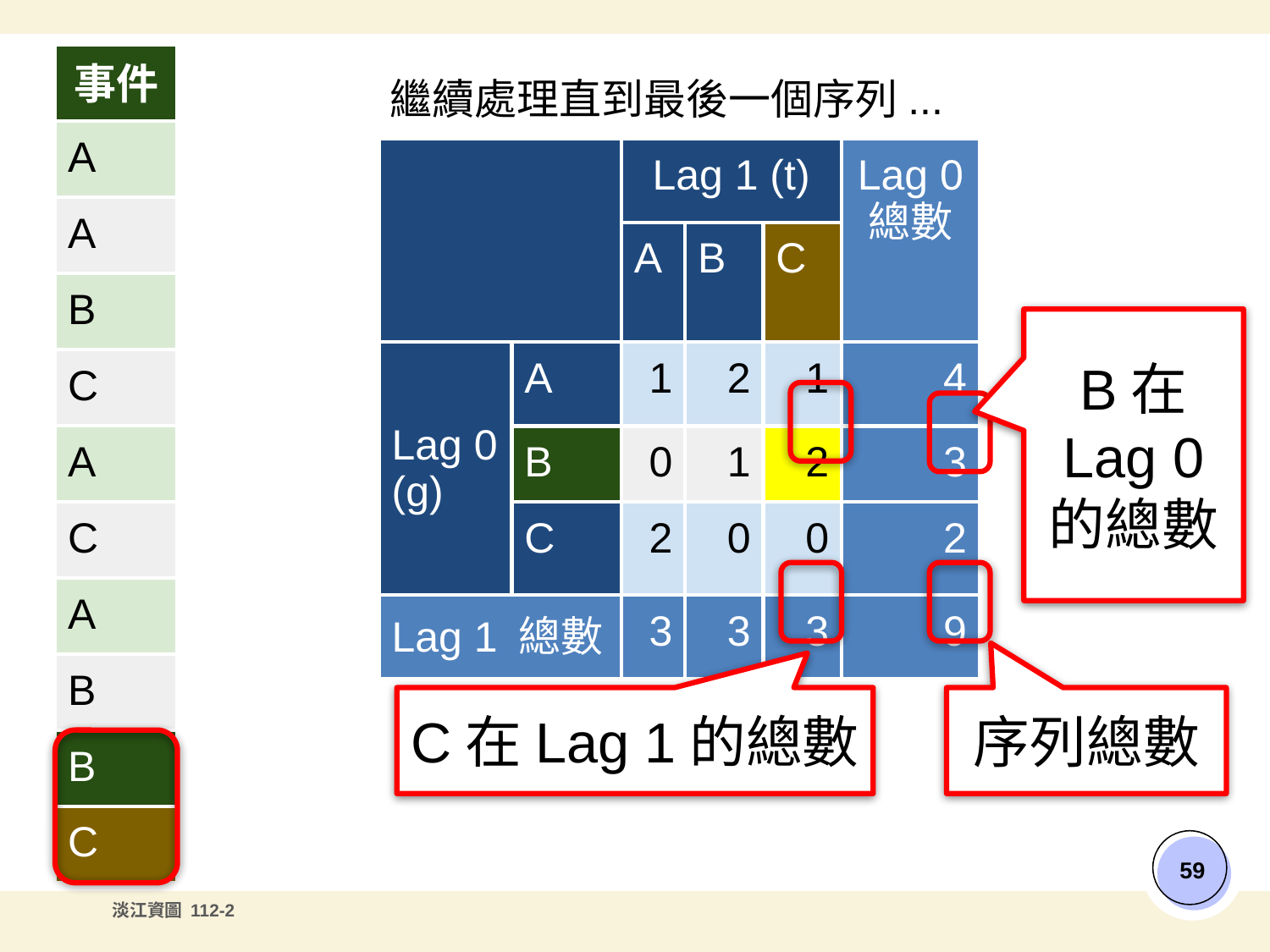

| 事件 |
| --- |
| A |
| A |
| B |
| C |
| A |
| C |
| A |
| B |
| B |
| C |
繼續處理直到最後一個序列...
|  |  | Lag 1 (t) |  |  | Lag 0 總數 |
| --- | --- | --- | --- | --- | --- |
|  |  | A | B | C |  |
| Lag 0 (g) | A | 1 | 2 | 1 | 4 |
|  | B | 0 | 1 | 2 | 3 |
|  | C | 2 | 0 | 0 | 2 |
| Lag 1 總數 |  | 3 | 3 | 3 | 9 |
B在
Lag 0
的總數

C在Lag 1的總數
序列總數

59